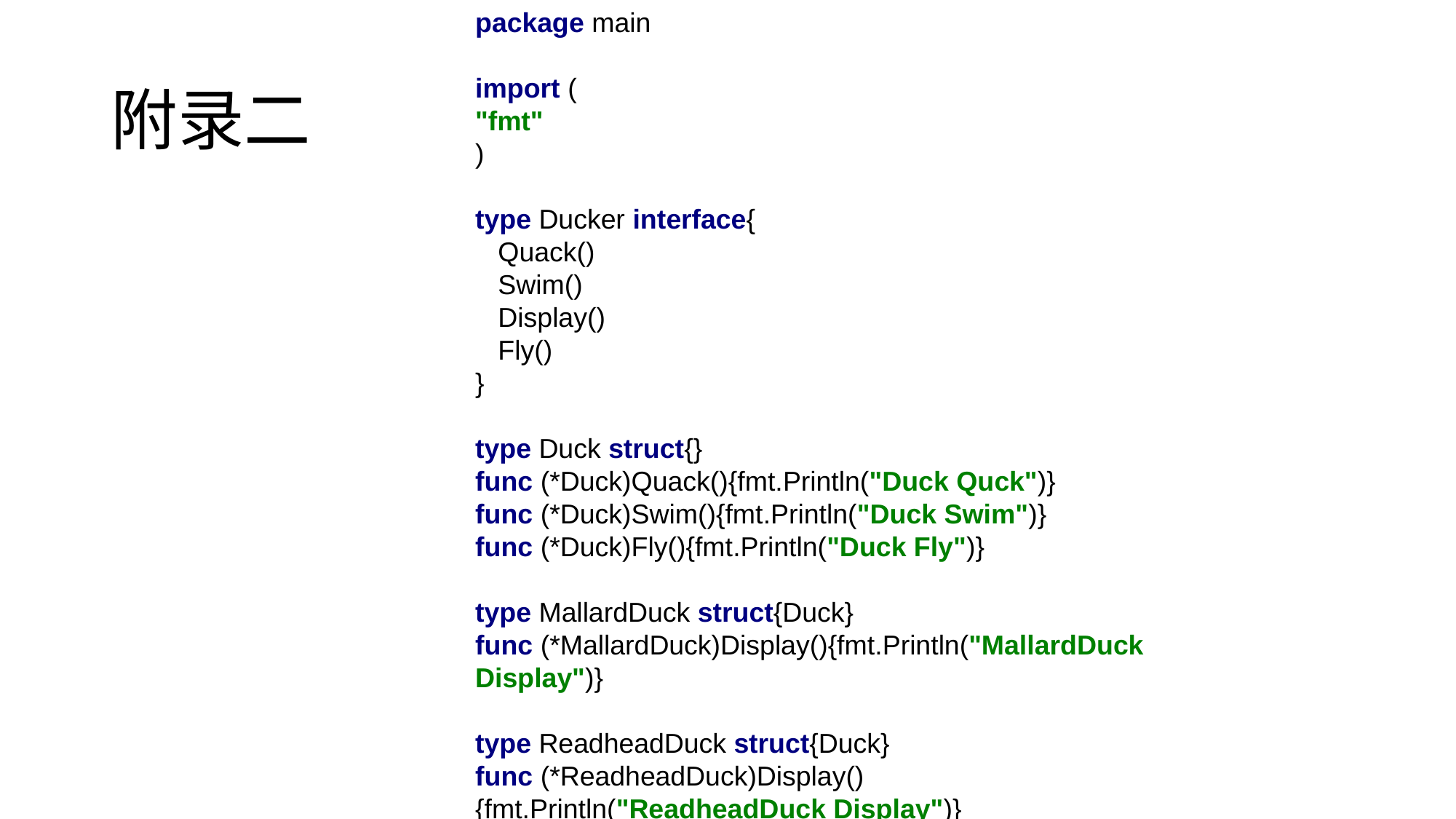

package main
import (
"fmt"
)
type Ducker interface{
   Quack()
   Swim()
   Display()
   Fly()
}
type Duck struct{}
func (*Duck)Quack(){fmt.Println("Duck Quck")}
func (*Duck)Swim(){fmt.Println("Duck Swim")}
func (*Duck)Fly(){fmt.Println("Duck Fly")}
type MallardDuck struct{Duck}
func (*MallardDuck)Display(){fmt.Println("MallardDuck Display")}
type ReadheadDuck struct{Duck}
func (*ReadheadDuck)Display(){fmt.Println("ReadheadDuck Display")}
type RubberDuck struct{Duck}
func (*RubberDuck)Display(){fmt.Println("RubberDuck Display")}
func (*RubberDuck)Quack(){fmt.Println("RubberDuck Squeak")}
func (*RubberDuck)Fly(){}
type DecoyDuck struct{Duck}
func (*DecoyDuck)Display(){fmt.Println("DecoyDuck Display")}
func (*DecoyDuck)Quack(){}
func (*DecoyDuck)Fly(){}
func main()  {
   m:=new(MallardDuck)
   r:=new(ReadheadDuck)
   rb:=new(RubberDuck)
   d:=new(DecoyDuck)
   ShowDuck(m)
   ShowDuck(r)
   ShowDuck(rb)
   ShowDuck(d)
}
func ShowDuck(d Ducker){
   d.Display()
   d.Quack()
   d.Swim()
   d.Fly()
   fmt.Println()
}
# 附录二